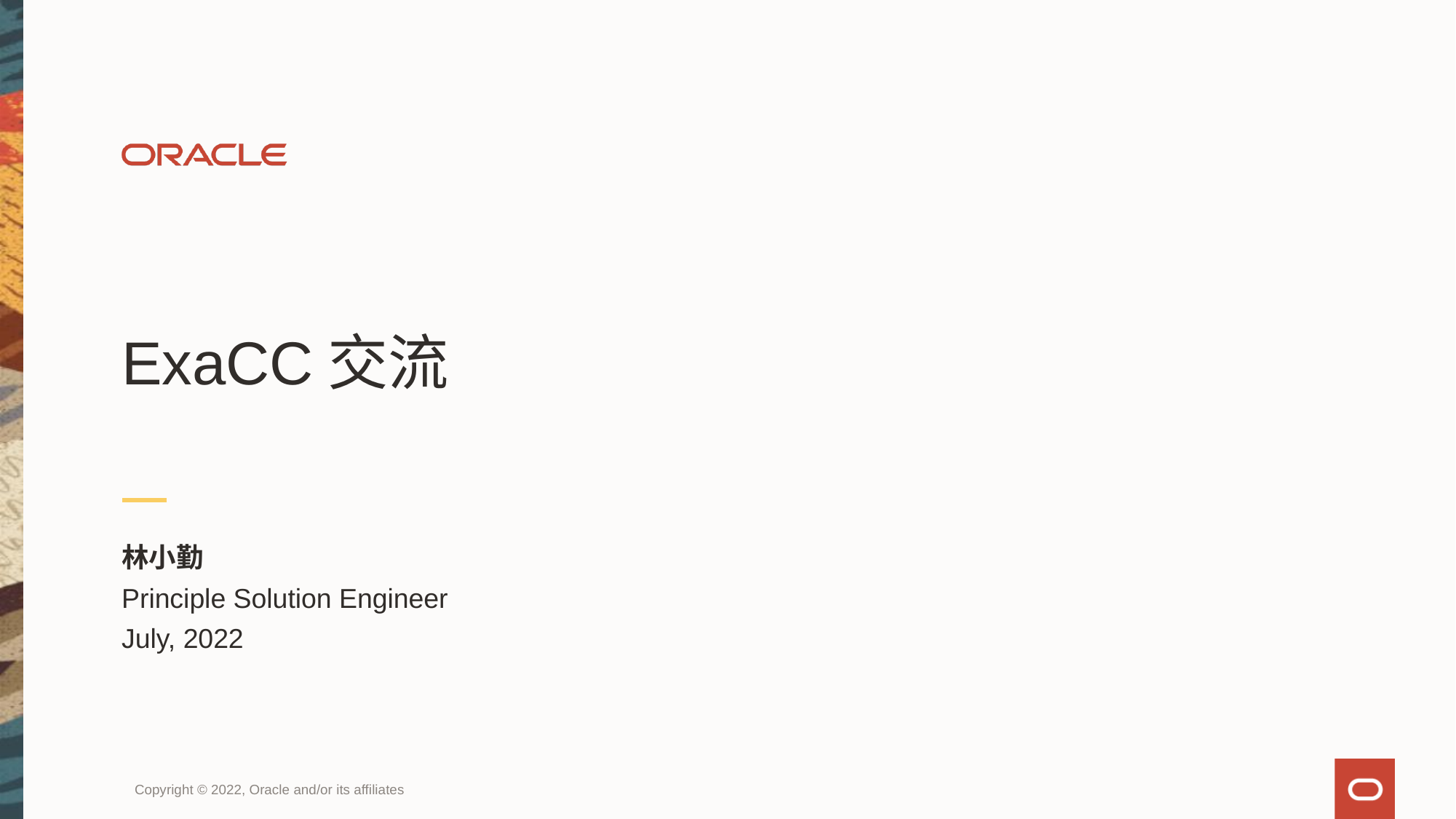

# ExaCC交流
林小勤
Principle Solution Engineer
July, 2022
1
Copyright © 2022, Oracle and/or its affiliates